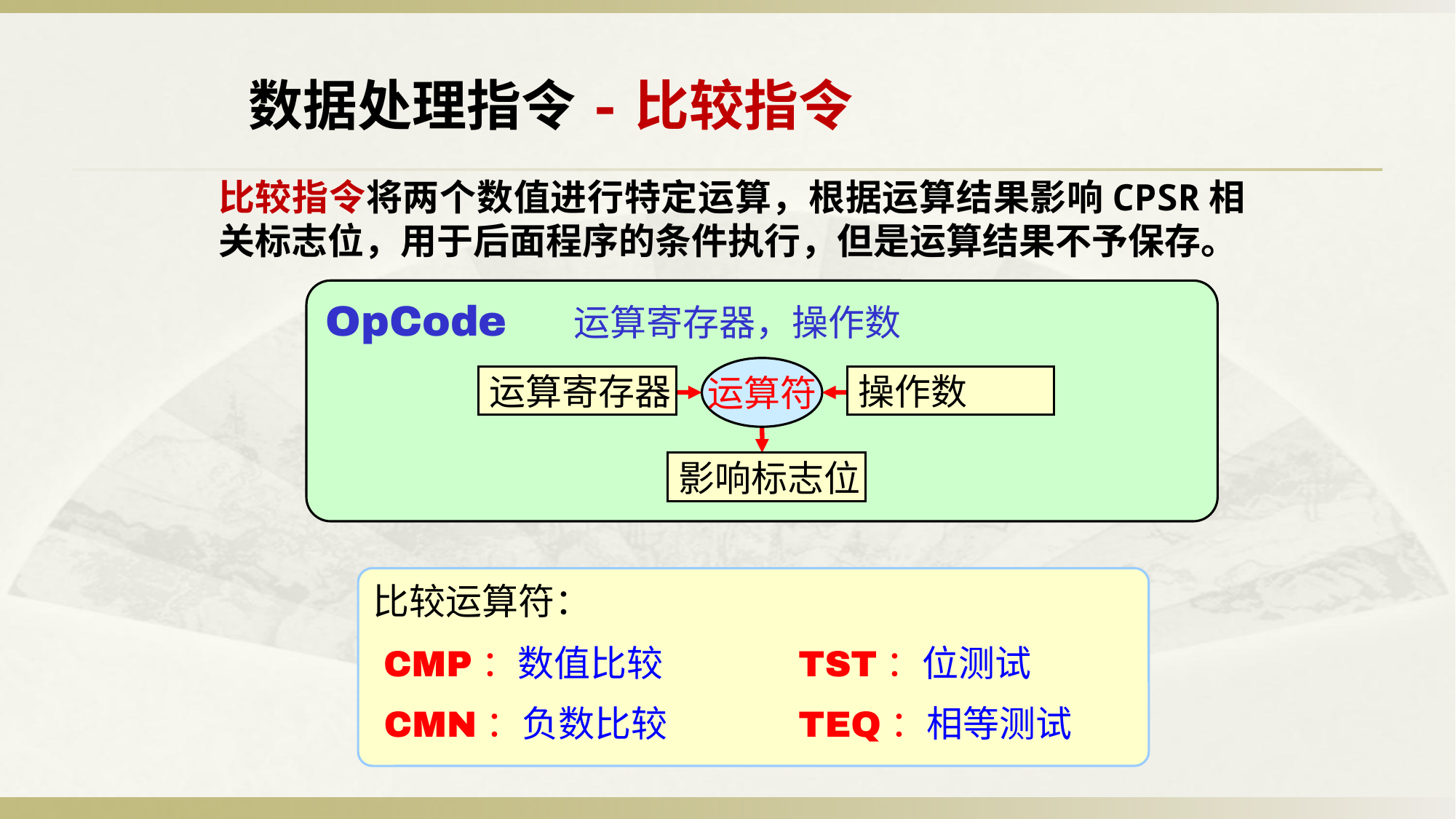

数据处理指令-比较指令

比较指令将两个数值进行特定运算，根据运算结果影响CPSR相关标志位，用于后面程序的条件执行，但是运算结果不予保存。

OpCode    运算寄存器，操作数
运算符
运算寄存器
操作数
影响标志位

比较运算符：

CMP：数值比较
TST：位测试
CMN：负数比较
TEQ：相等测试